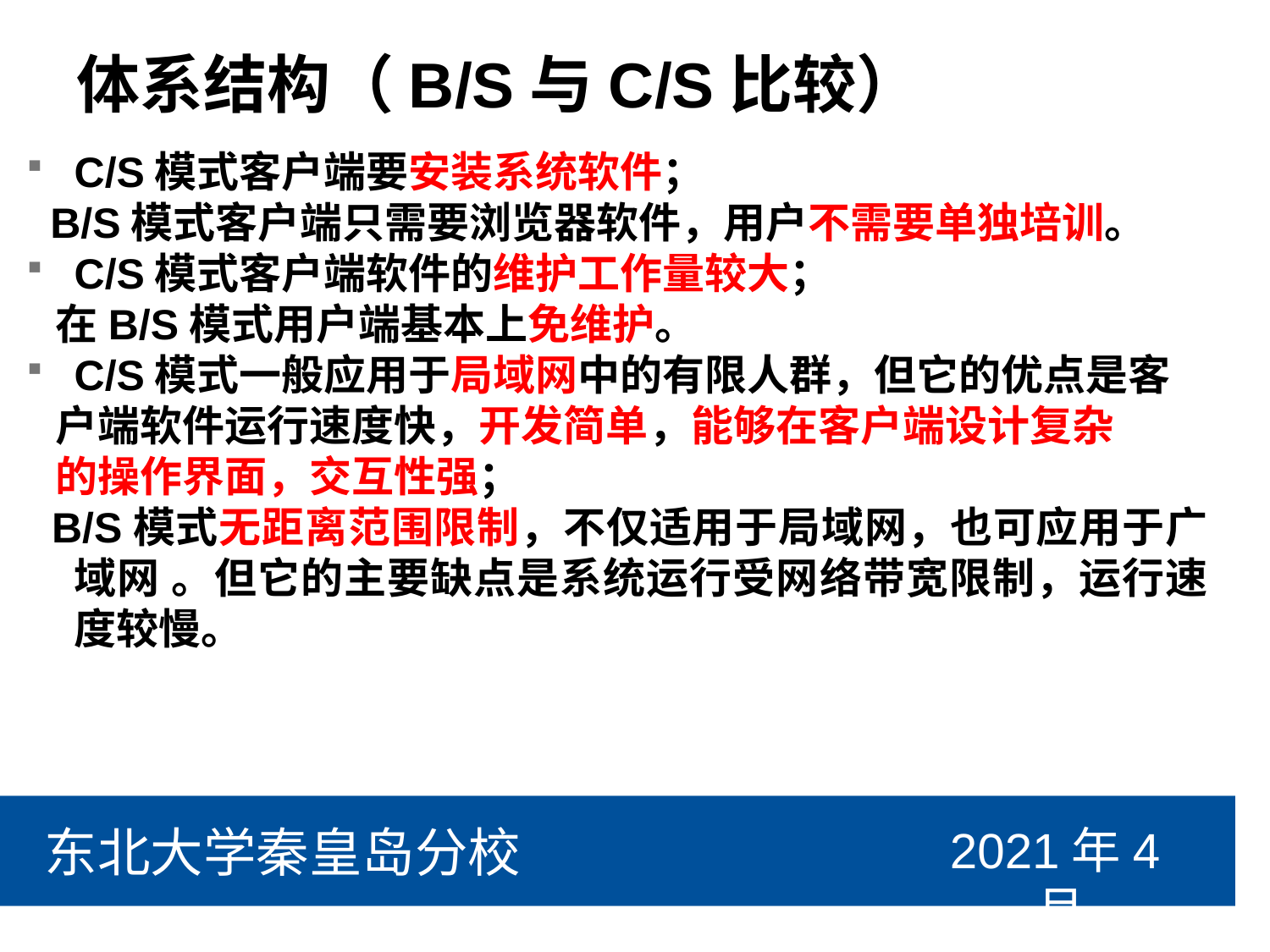

# 体系结构（B/S与C/S比较）
C/S模式客户端要安装系统软件；
  B/S模式客户端只需要浏览器软件，用户不需要单独培训。
C/S模式客户端软件的维护工作量较大；
  在B/S模式用户端基本上免维护。
C/S模式一般应用于局域网中的有限人群，但它的优点是客
  户端软件运行速度快，开发简单，能够在客户端设计复杂
  的操作界面，交互性强；
  B/S模式无距离范围限制，不仅适用于局域网，也可应用于广域网 。但它的主要缺点是系统运行受网络带宽限制，运行速度较慢。